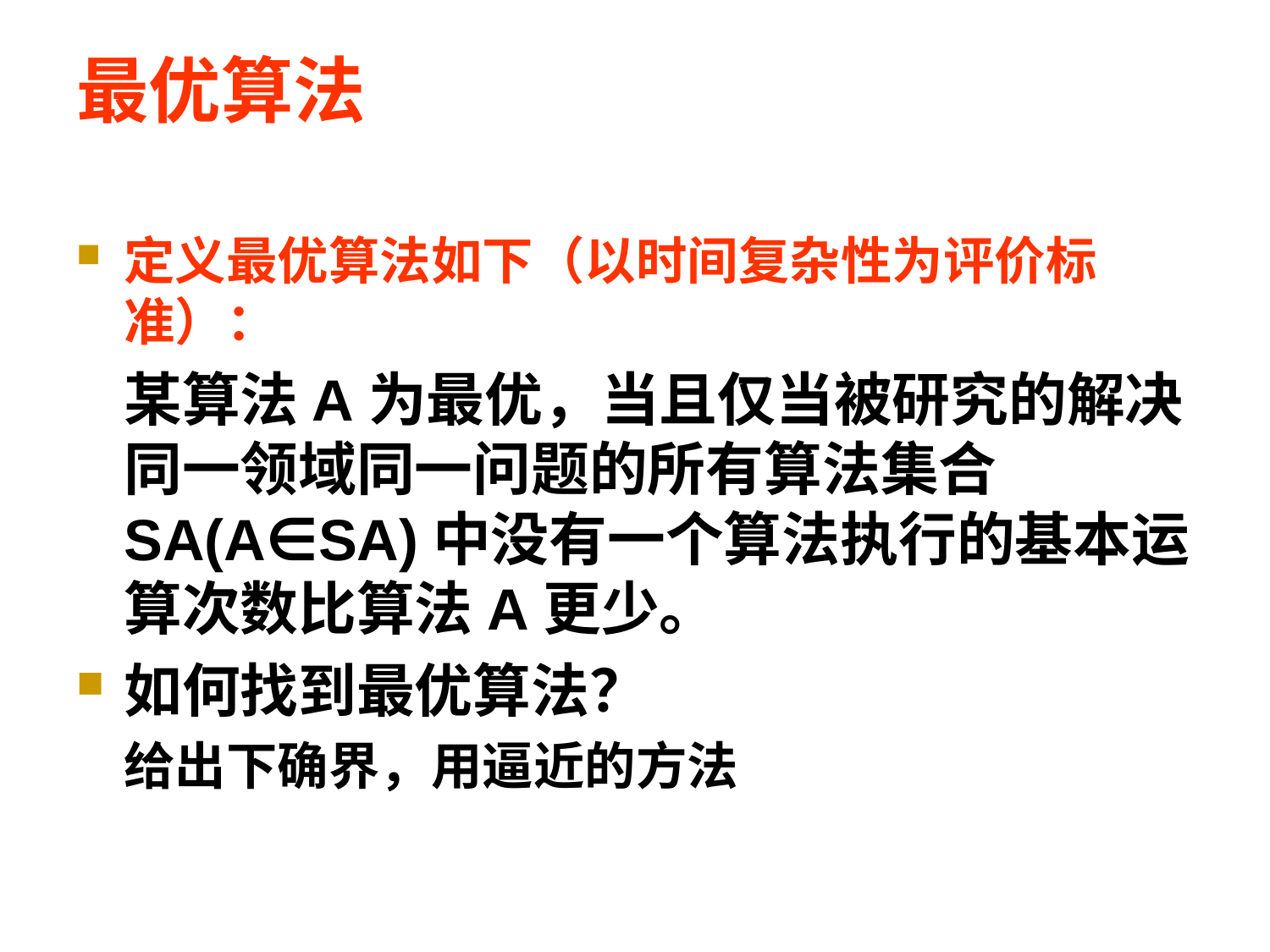

# 最优算法
定义最优算法如下（以时间复杂性为评价标准）：
	某算法A为最优，当且仅当被研究的解决同一领域同一问题的所有算法集合SA(A∈SA)中没有一个算法执行的基本运算次数比算法A更少。
如何找到最优算法？
给出下确界，用逼近的方法